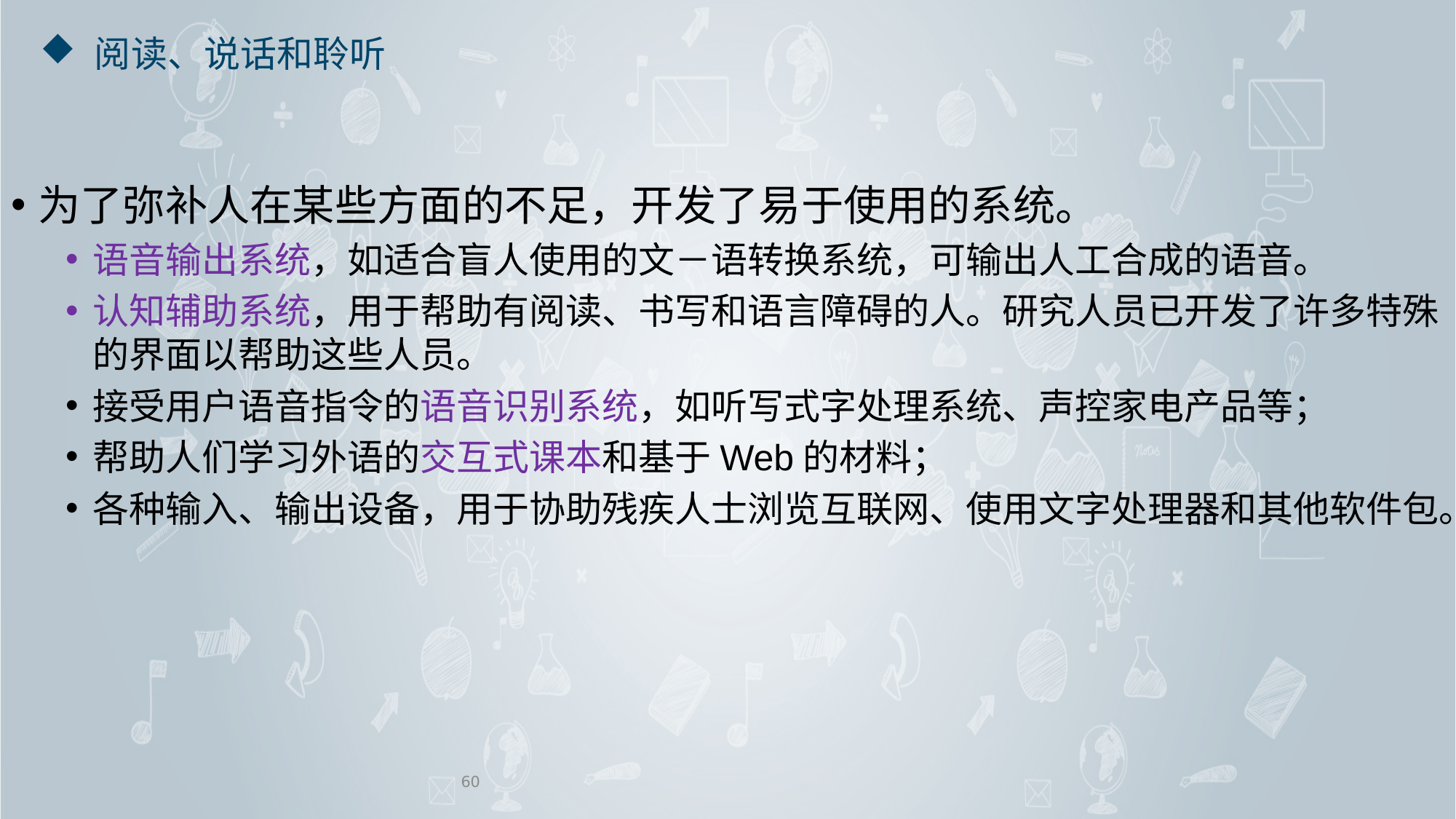

# 阅读、说话和聆听
为了弥补人在某些方面的不足，开发了易于使用的系统。
语音输出系统，如适合盲人使用的文－语转换系统，可输出人工合成的语音。
认知辅助系统，用于帮助有阅读、书写和语言障碍的人。研究人员已开发了许多特殊的界面以帮助这些人员。
接受用户语音指令的语音识别系统，如听写式字处理系统、声控家电产品等；
帮助人们学习外语的交互式课本和基于Web的材料；
各种输入、输出设备，用于协助残疾人士浏览互联网、使用文字处理器和其他软件包。
60